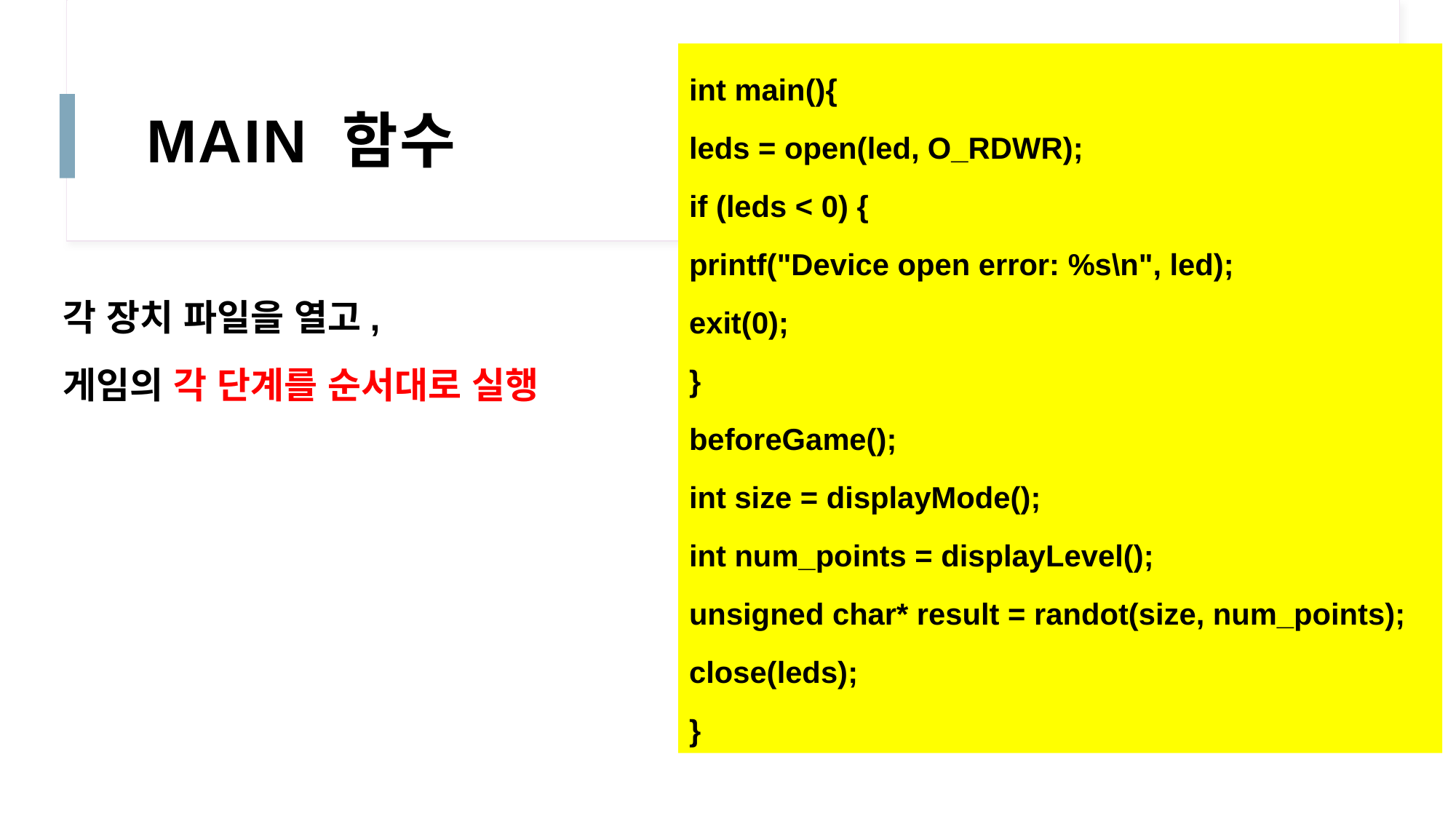

int main(){
leds = open(led, O_RDWR);
if (leds < 0) {
printf("Device open error: %s\n", led);
exit(0);
}
beforeGame();
int size = displayMode();
int num_points = displayLevel();
unsigned char* result = randot(size, num_points);
close(leds);
}
# MAIN 함수
각 장치 파일을 열고,
게임의 각 단계를 순서대로 실행